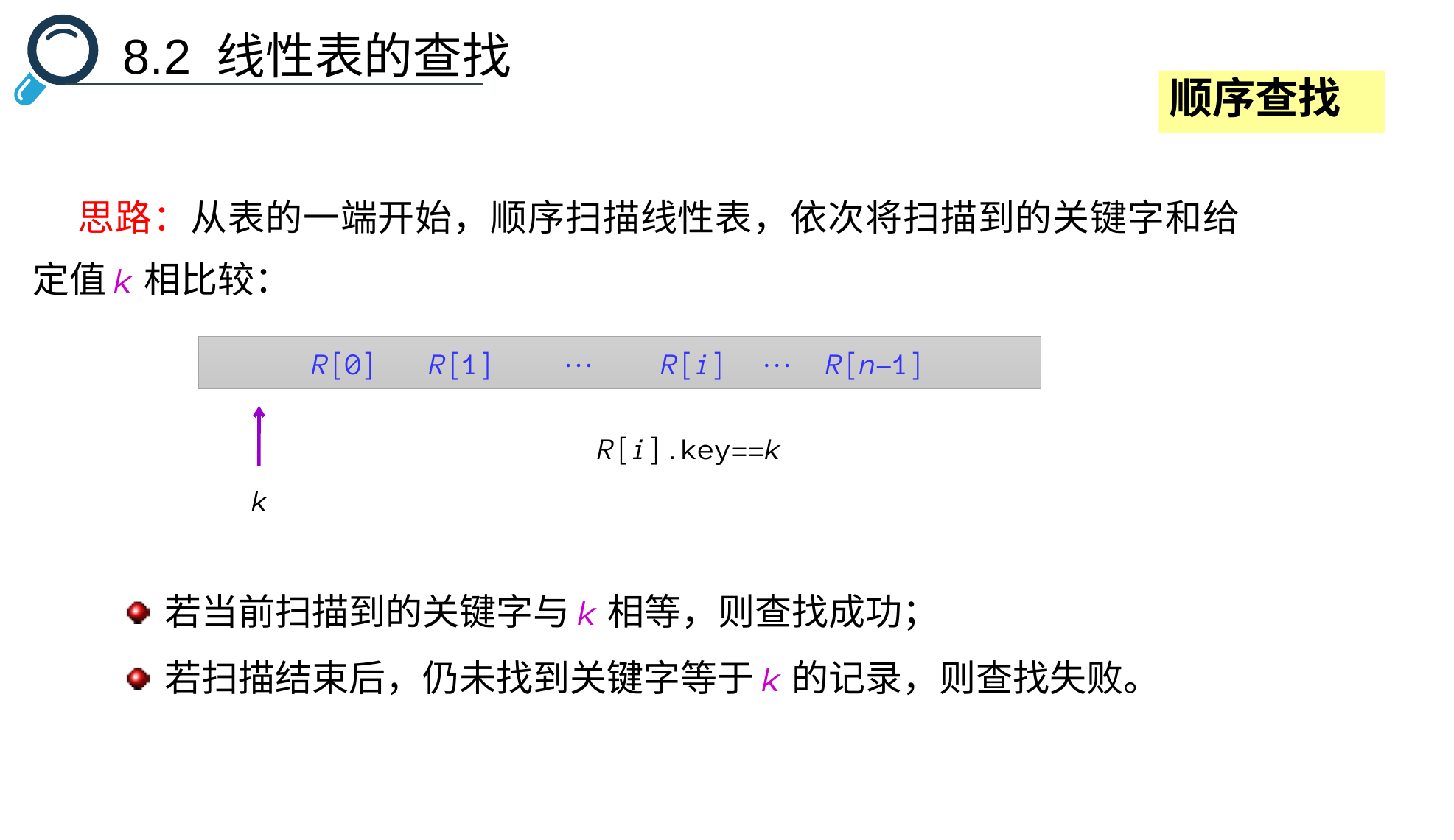

8.2 线性表的查找
顺序查找
    思路：从表的一端开始，顺序扫描线性表，依次将扫描到的关键字和给定值k相比较：
R[0]   R[1]    …    R[i]  …  R[n-1]
k
R[i].key==k
若当前扫描到的关键字与k相等，则查找成功；
若扫描结束后，仍未找到关键字等于k的记录，则查找失败。